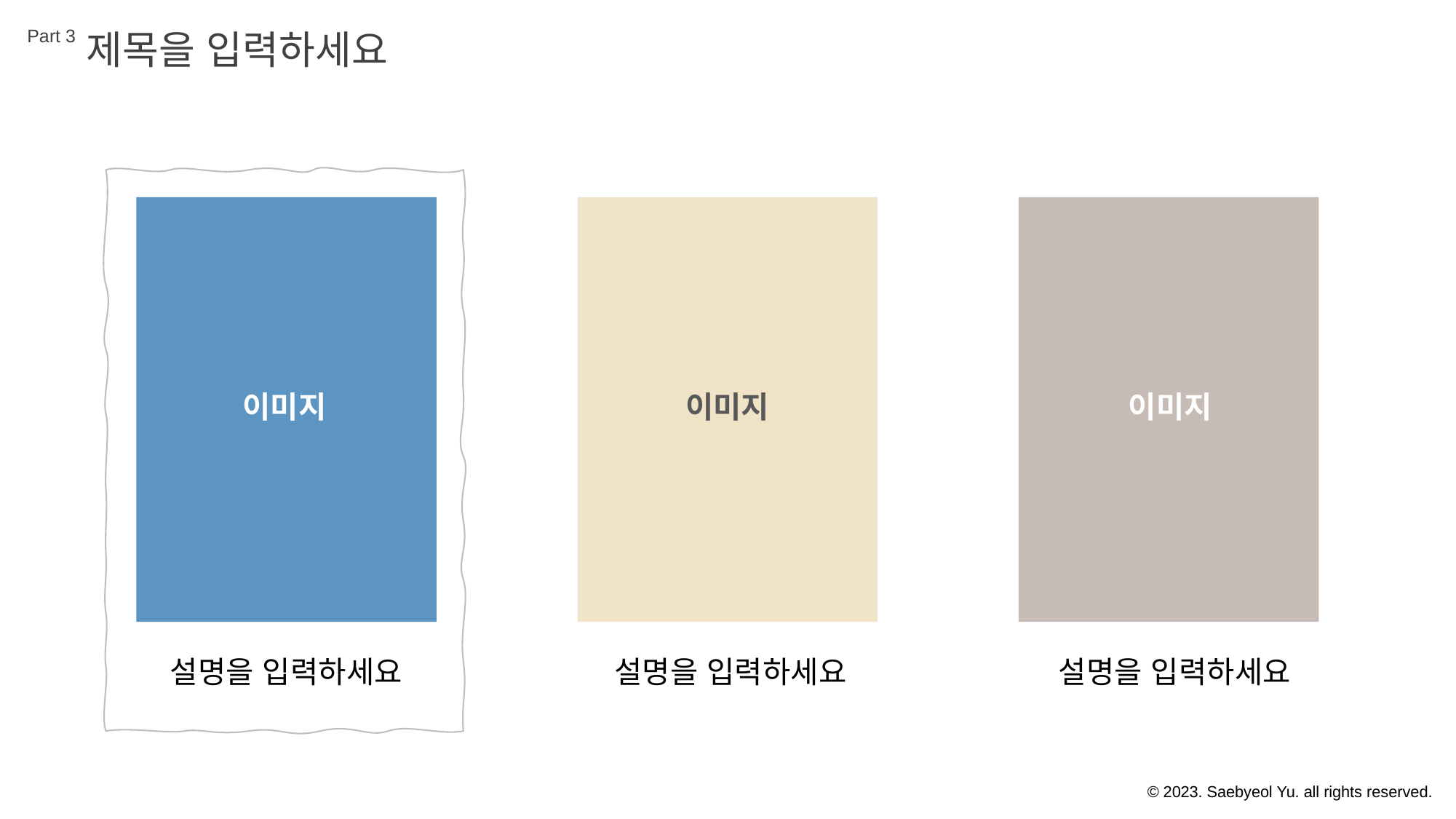

Part 3
제목을 입력하세요

이미지
이미지
이미지
설명을 입력하세요
설명을 입력하세요
설명을 입력하세요